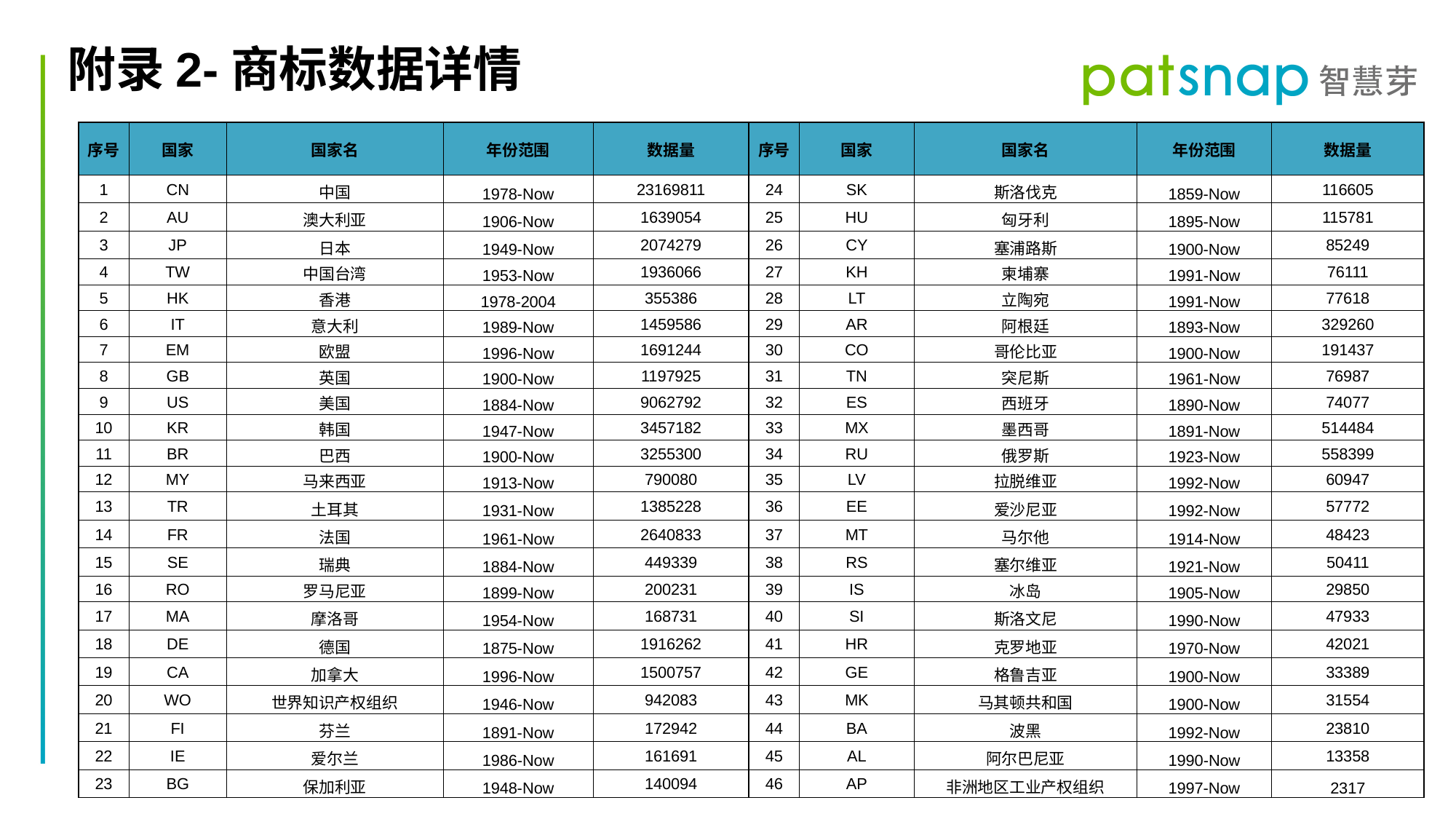

附录2-商标数据详情
| 序号 | 国家 | 国家名 | 年份范围 | 数据量 | 序号 | 国家 | 国家名 | 年份范围 | 数据量 |
| --- | --- | --- | --- | --- | --- | --- | --- | --- | --- |
| 1 | CN | 中国 | 1978-Now | 23169811 | 24 | SK | 斯洛伐克 | 1859-Now | 116605 |
| 2 | AU | 澳大利亚 | 1906-Now | 1639054 | 25 | HU | 匈牙利 | 1895-Now | 115781 |
| 3 | JP | 日本 | 1949-Now | 2074279 | 26 | CY | 塞浦路斯 | 1900-Now | 85249 |
| 4 | TW | 中国台湾 | 1953-Now | 1936066 | 27 | KH | 柬埔寨 | 1991-Now | 76111 |
| 5 | HK | 香港 | 1978-2004 | 355386 | 28 | LT | 立陶宛 | 1991-Now | 77618 |
| 6 | IT | 意大利 | 1989-Now | 1459586 | 29 | AR | 阿根廷 | 1893-Now | 329260 |
| 7 | EM | 欧盟 | 1996-Now | 1691244 | 30 | CO | 哥伦比亚 | 1900-Now | 191437 |
| 8 | GB | 英国 | 1900-Now | 1197925 | 31 | TN | 突尼斯 | 1961-Now | 76987 |
| 9 | US | 美国 | 1884-Now | 9062792 | 32 | ES | 西班牙 | 1890-Now | 74077 |
| 10 | KR | 韩国 | 1947-Now | 3457182 | 33 | MX | 墨西哥 | 1891-Now | 514484 |
| 11 | BR | 巴西 | 1900-Now | 3255300 | 34 | RU | 俄罗斯 | 1923-Now | 558399 |
| 12 | MY | 马来西亚 | 1913-Now | 790080 | 35 | LV | 拉脱维亚 | 1992-Now | 60947 |
| 13 | TR | 土耳其 | 1931-Now | 1385228 | 36 | EE | 爱沙尼亚 | 1992-Now | 57772 |
| 14 | FR | 法国 | 1961-Now | 2640833 | 37 | MT | 马尔他 | 1914-Now | 48423 |
| 15 | SE | 瑞典 | 1884-Now | 449339 | 38 | RS | 塞尔维亚 | 1921-Now | 50411 |
| 16 | RO | 罗马尼亚 | 1899-Now | 200231 | 39 | IS | 冰岛 | 1905-Now | 29850 |
| 17 | MA | 摩洛哥 | 1954-Now | 168731 | 40 | SI | 斯洛文尼 | 1990-Now | 47933 |
| 18 | DE | 德国 | 1875-Now | 1916262 | 41 | HR | 克罗地亚 | 1970-Now | 42021 |
| 19 | CA | 加拿大 | 1996-Now | 1500757 | 42 | GE | 格鲁吉亚 | 1900-Now | 33389 |
| 20 | WO | 世界知识产权组织 | 1946-Now | 942083 | 43 | MK | 马其顿共和国 | 1900-Now | 31554 |
| 21 | FI | 芬兰 | 1891-Now | 172942 | 44 | BA | 波黑 | 1992-Now | 23810 |
| 22 | IE | 爱尔兰 | 1986-Now | 161691 | 45 | AL | 阿尔巴尼亚 | 1990-Now | 13358 |
| 23 | BG | 保加利亚 | 1948-Now | 140094 | 46 | AP | 非洲地区工业产权组织 | 1997-Now | 2317 |